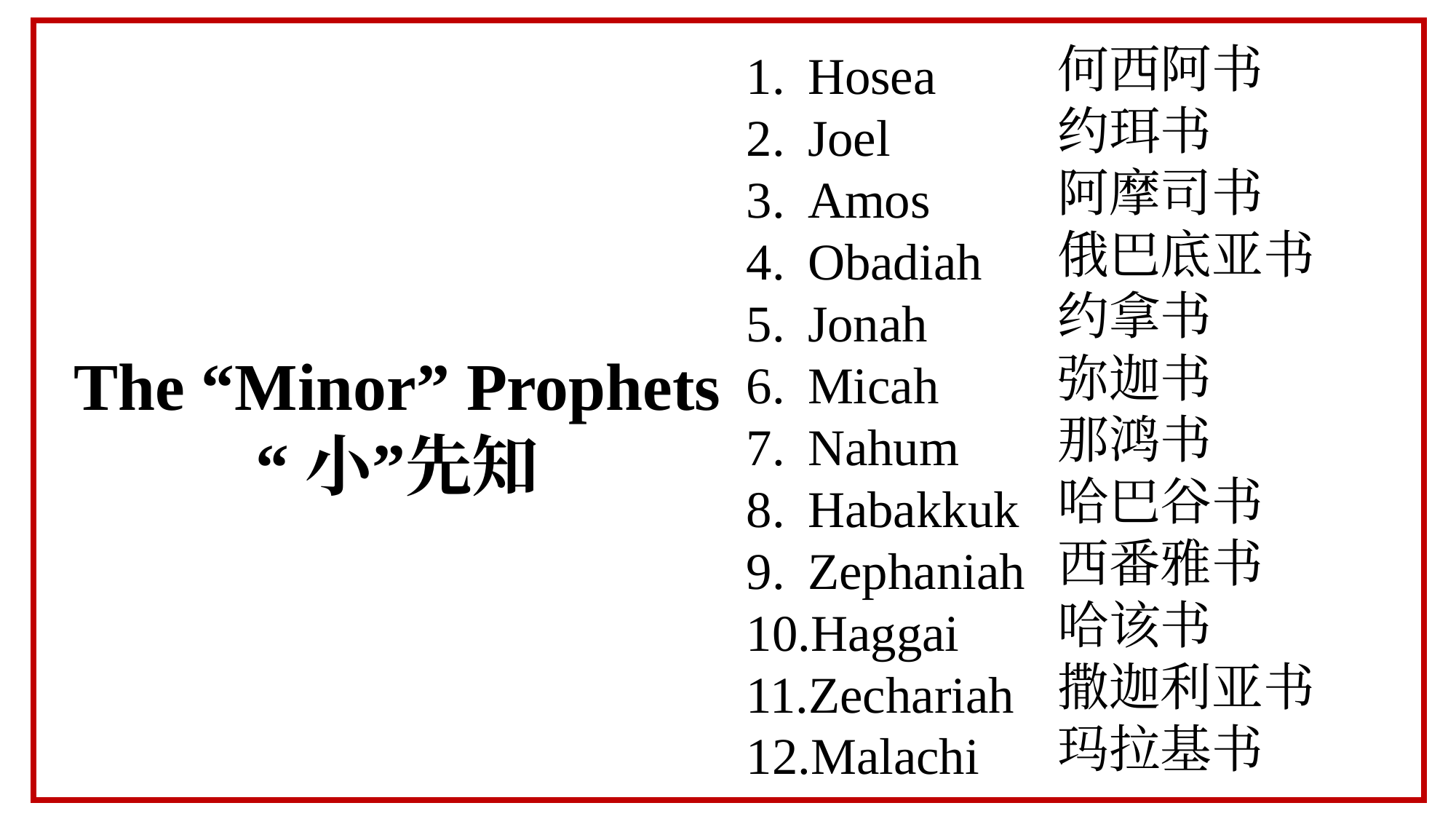

何西阿书
约珥书
阿摩司书
俄巴底亚书
约拿书
弥迦书
那鸿书
哈巴谷书
西番雅书
哈该书
撒迦利亚书
玛拉基书

Hosea
Joel
Amos
Obadiah
Jonah
Micah
Nahum
Habakkuk
Zephaniah
Haggai
Zechariah
Malachi
The “Minor” Prophets
“小”先知